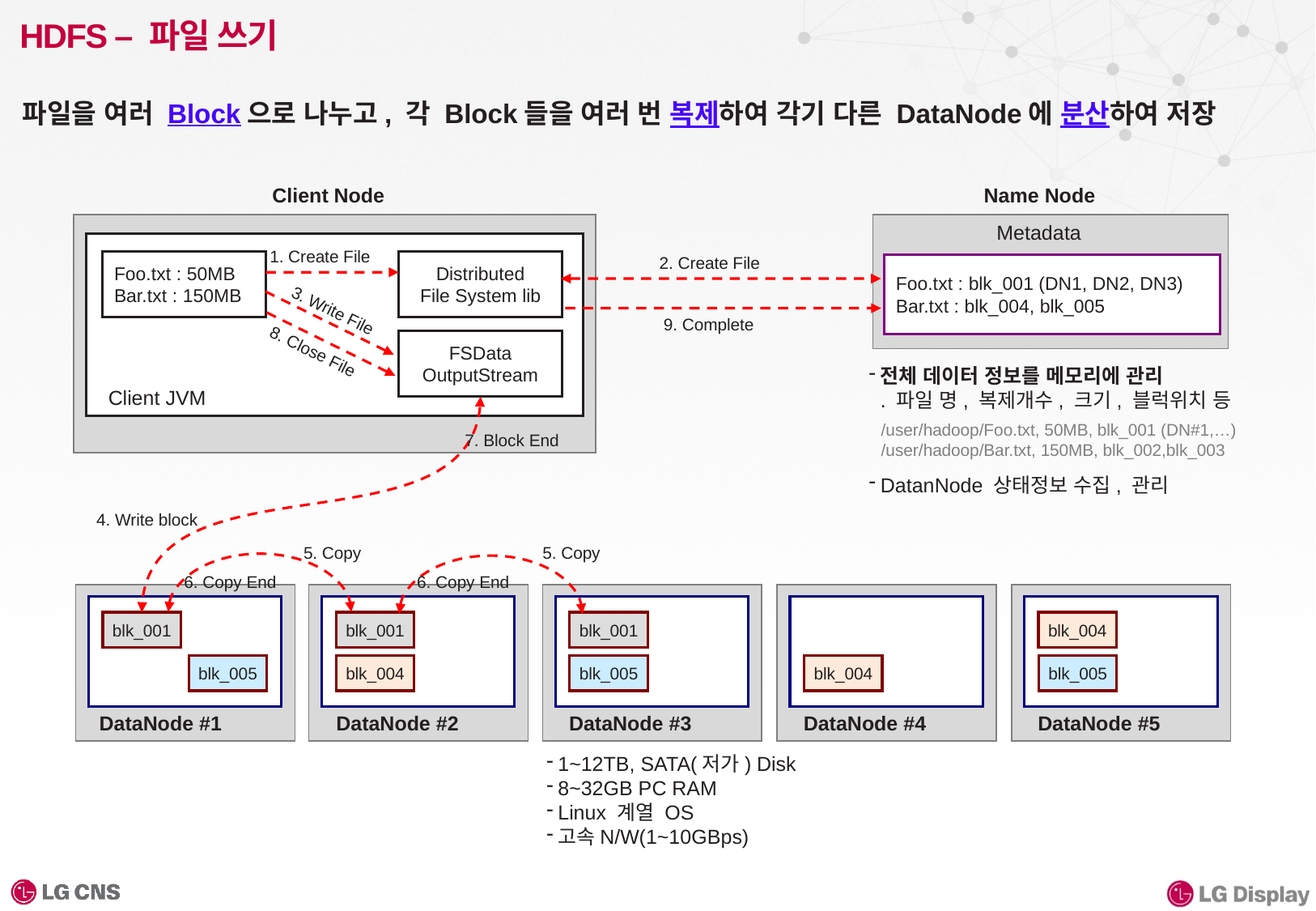

# HDFS – 파일 쓰기
파일을 여러 Block으로 나누고, 각 Block들을 여러 번 복제하여 각기 다른 DataNode에 분산하여 저장
Client Node
Name Node
Metadata

1. Create File

2. Create File

Foo.txt : 50MB
Bar.txt : 150MB
Distributed
File System lib
Foo.txt : blk_001 (DN1, DN2, DN3)
Bar.txt : blk_004, blk_005

3. Write File

9. Complete

8. Close File
FSData
OutputStream
전체 데이터 정보를 메모리에 관리
. 파일 명, 복제개수, 크기, 블럭위치 등

DatanNode 상태정보 수집, 관리
Client JVM
4. Write block
/user/hadoop/Foo.txt, 50MB, blk_001 (DN#1,…)
/user/hadoop/Bar.txt, 150MB, blk_002,blk_003
7. Block End

5. Copy

5. Copy
6. Copy End
6. Copy End

blk_001
blk_004
blk_005
blk_004
blk_005
blk_004
blk_005
blk_001
blk_001
DataNode #1
DataNode #2
DataNode #3
DataNode #4
DataNode #5
1~12TB, SATA(저가) Disk
8~32GB PC RAM
Linux 계열 OS
고속N/W(1~10GBps)